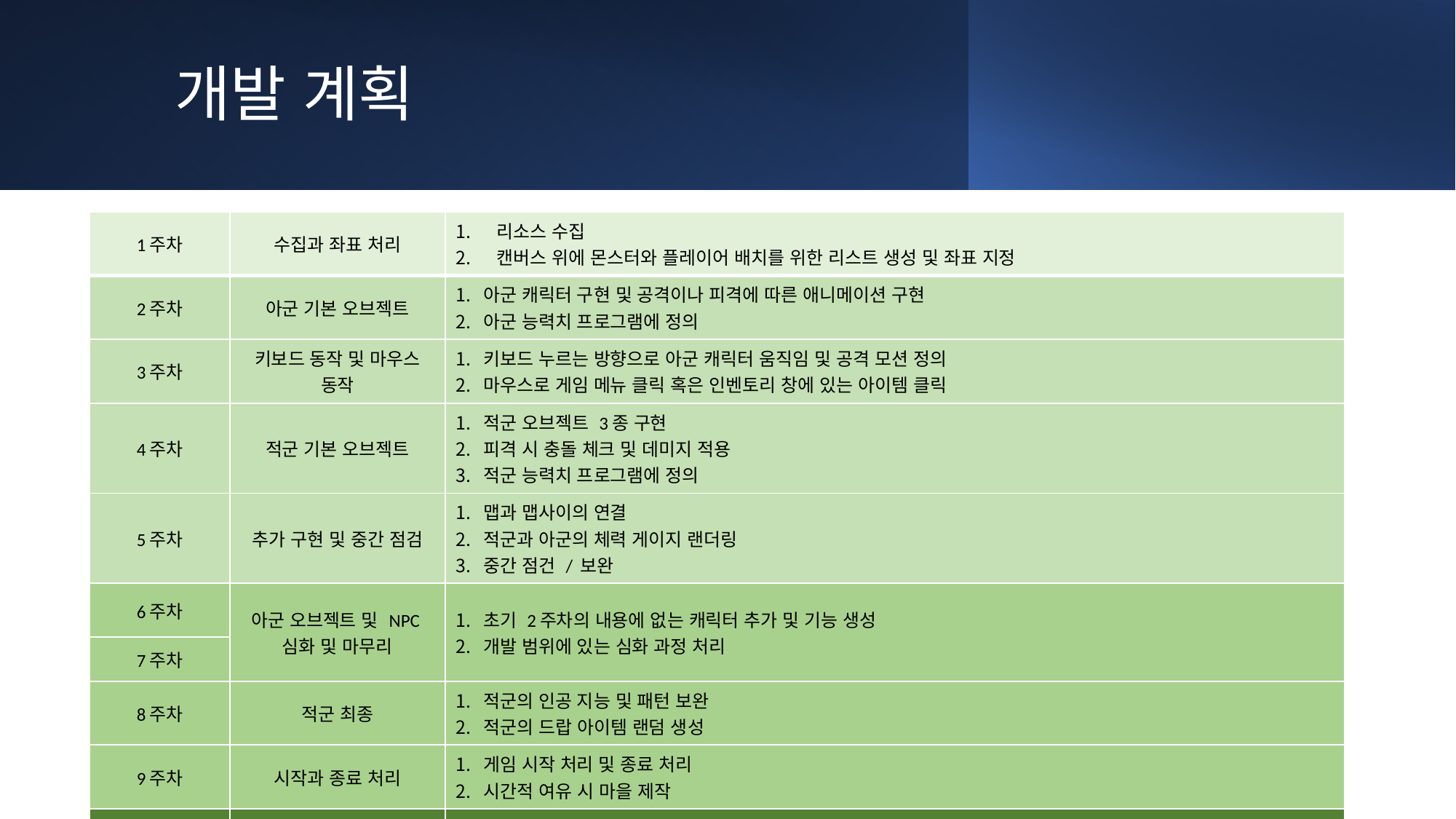

# 개발 계획
| 1주차 | 수집과 좌표 처리 | 리소스 수집 캔버스 위에 몬스터와 플레이어 배치를 위한 리스트 생성 및 좌표 지정 |
| --- | --- | --- |
| 2주차 | 아군 기본 오브젝트 | 아군 캐릭터 구현 및 공격이나 피격에 따른 애니메이션 구현 아군 능력치 프로그램에 정의 |
| 3주차 | 키보드 동작 및 마우스 동작 | 키보드 누르는 방향으로 아군 캐릭터 움직임 및 공격 모션 정의 마우스로 게임 메뉴 클릭 혹은 인벤토리 창에 있는 아이템 클릭 |
| 4주차 | 적군 기본 오브젝트 | 적군 오브젝트 3종 구현 피격 시 충돌 체크 및 데미지 적용 적군 능력치 프로그램에 정의 |
| 5주차 | 추가 구현 및 중간 점검 | 맵과 맵사이의 연결 적군과 아군의 체력 게이지 랜더링 중간 점건 / 보완 |
| 6주차 | 아군 오브젝트 및 NPC 심화 및 마무리 | 초기 2주차의 내용에 없는 캐릭터 추가 및 기능 생성 개발 범위에 있는 심화 과정 처리 |
| 7주차 |  |  |
| 8주차 | 적군 최종 | 적군의 인공 지능 및 패턴 보완 적군의 드랍 아이템 랜덤 생성 |
| 9주차 | 시작과 종료 처리 | 게임 시작 처리 및 종료 처리 시간적 여유 시 마을 제작 |
| 10주차 | 마무리 | 1.최종 점검 및 릴리즈 |